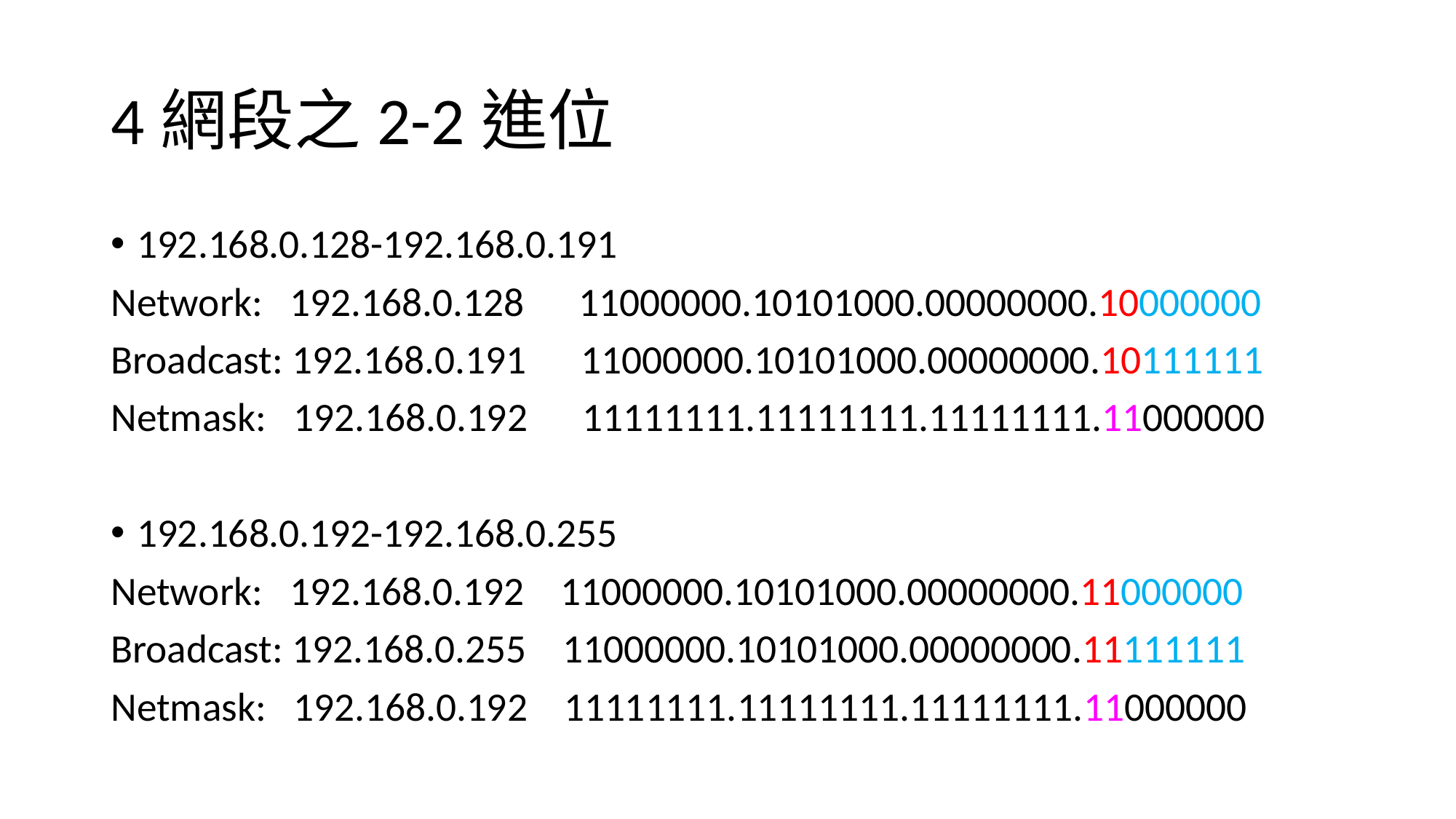

# 4網段之2-2進位
192.168.0.128-192.168.0.191
Network:   192.168.0.128      11000000.10101000.00000000.10000000
Broadcast: 192.168.0.191      11000000.10101000.00000000.10111111
Netmask:   192.168.0.192      11111111.11111111.11111111.11000000

192.168.0.192-192.168.0.255
Network:   192.168.0.192    11000000.10101000.00000000.11000000
Broadcast: 192.168.0.255    11000000.10101000.00000000.11111111
Netmask:   192.168.0.192    11111111.11111111.11111111.11000000